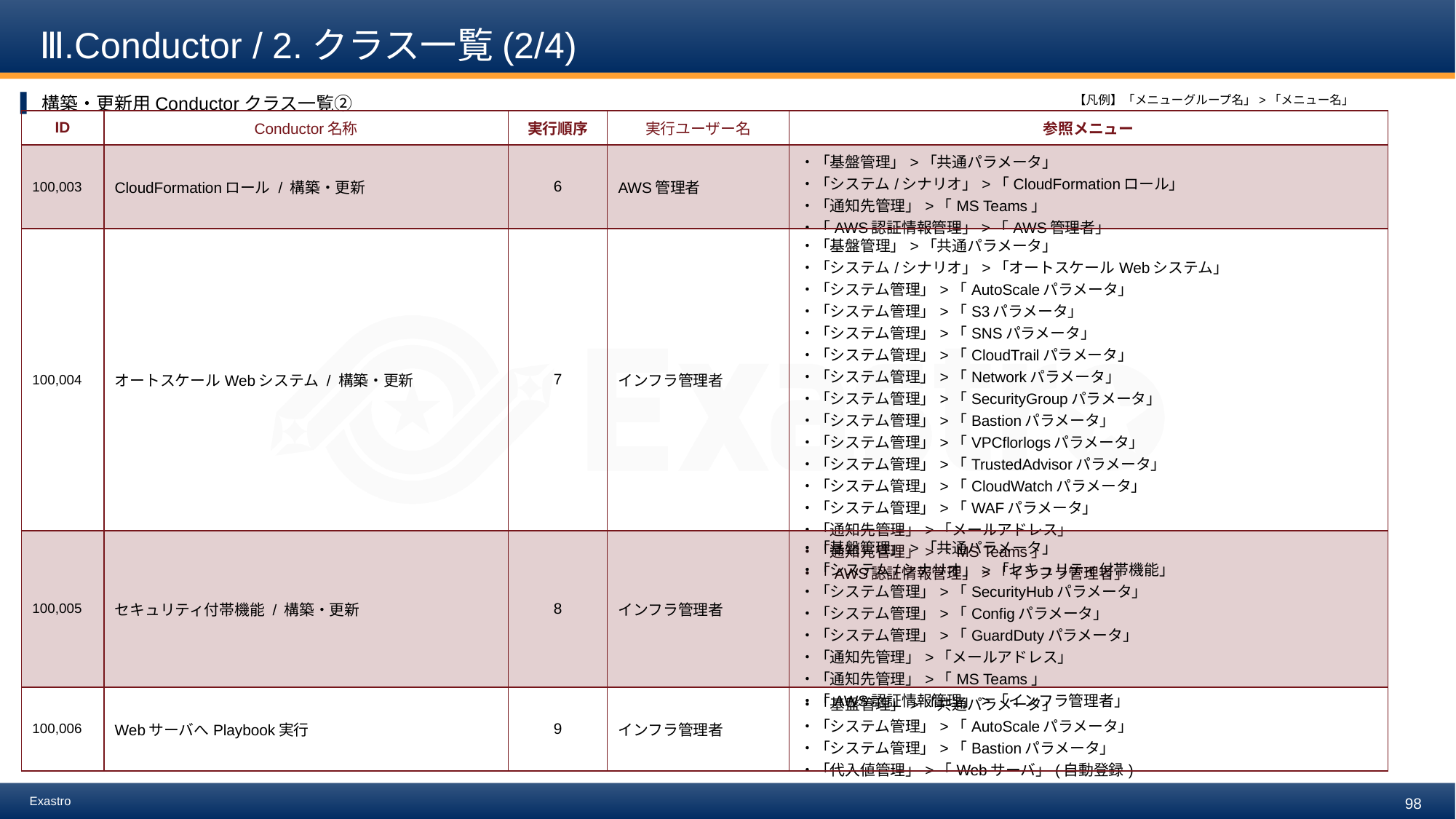

# Ⅲ.Conductor / 2.クラス一覧(2/4)
構築・更新用Conductorクラス一覧②
【凡例】「メニューグループ名」>「メニュー名」
| ID | Conductor名称 | 実行順序 | 実行ユーザー名 | 参照メニュー |
| --- | --- | --- | --- | --- |
| 100,003 | CloudFormationロール / 構築・更新 | 6 | AWS管理者 | ・「基盤管理」>「共通パラメータ」 ・「システム/シナリオ」>「CloudFormationロール」 ・「通知先管理」>「MS Teams」 ・「AWS認証情報管理」>「AWS管理者」 |
| 100,004 | オートスケールWebシステム / 構築・更新 | 7 | インフラ管理者 | ・「基盤管理」>「共通パラメータ」 ・「システム/シナリオ」>「オートスケールWebシステム」 ・「システム管理」>「AutoScaleパラメータ」 ・「システム管理」>「S3パラメータ」 ・「システム管理」>「SNSパラメータ」 ・「システム管理」>「CloudTrailパラメータ」 ・「システム管理」>「Networkパラメータ」 ・「システム管理」>「SecurityGroupパラメータ」 ・「システム管理」>「Bastionパラメータ」 ・「システム管理」>「VPCflorlogsパラメータ」 ・「システム管理」>「TrustedAdvisorパラメータ」 ・「システム管理」>「CloudWatchパラメータ」 ・「システム管理」>「WAFパラメータ」 ・「通知先管理」>「メールアドレス」 ・「通知先管理」>「MS Teams」 ・「AWS認証情報管理」>「インフラ管理者」 |
| 100,005 | セキュリティ付帯機能 / 構築・更新 | 8 | インフラ管理者 | ・「基盤管理」>「共通パラメータ」 ・「システム/シナリオ」>「セキュリティ付帯機能」 ・「システム管理」>「SecurityHubパラメータ」 ・「システム管理」>「Configパラメータ」 ・「システム管理」>「GuardDutyパラメータ」 ・「通知先管理」>「メールアドレス」 ・「通知先管理」>「MS Teams」 ・「AWS認証情報管理」>「インフラ管理者」 |
| 100,006 | WebサーバへPlaybook実行 | 9 | インフラ管理者 | ・「基盤管理」>「共通パラメータ」 ・「システム管理」>「AutoScaleパラメータ」 ・「システム管理」>「Bastionパラメータ」 ・「代入値管理」>「Webサーバ」(自動登録) |